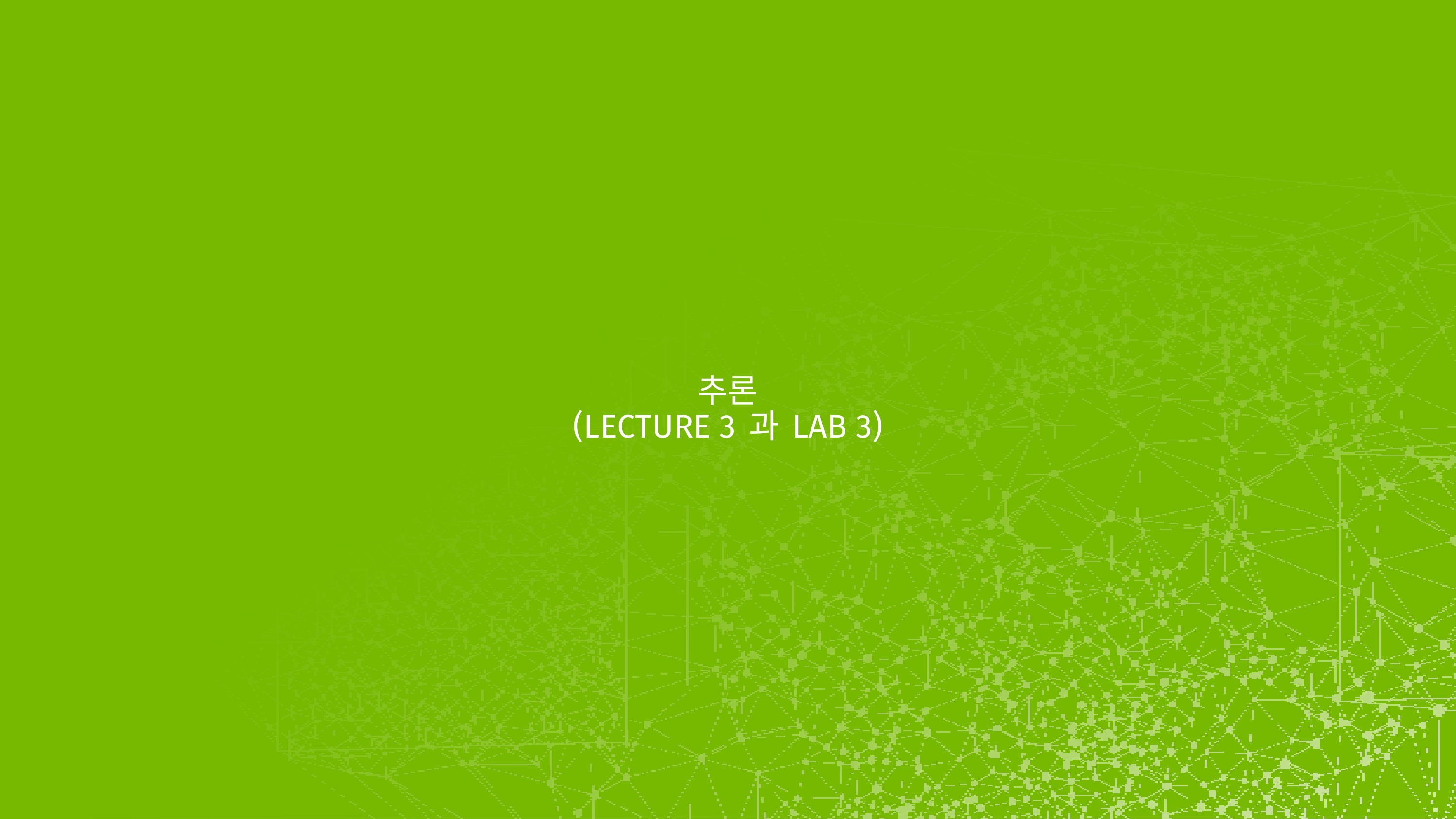

# 추론 (LECTURE 3 과 LAB 3)